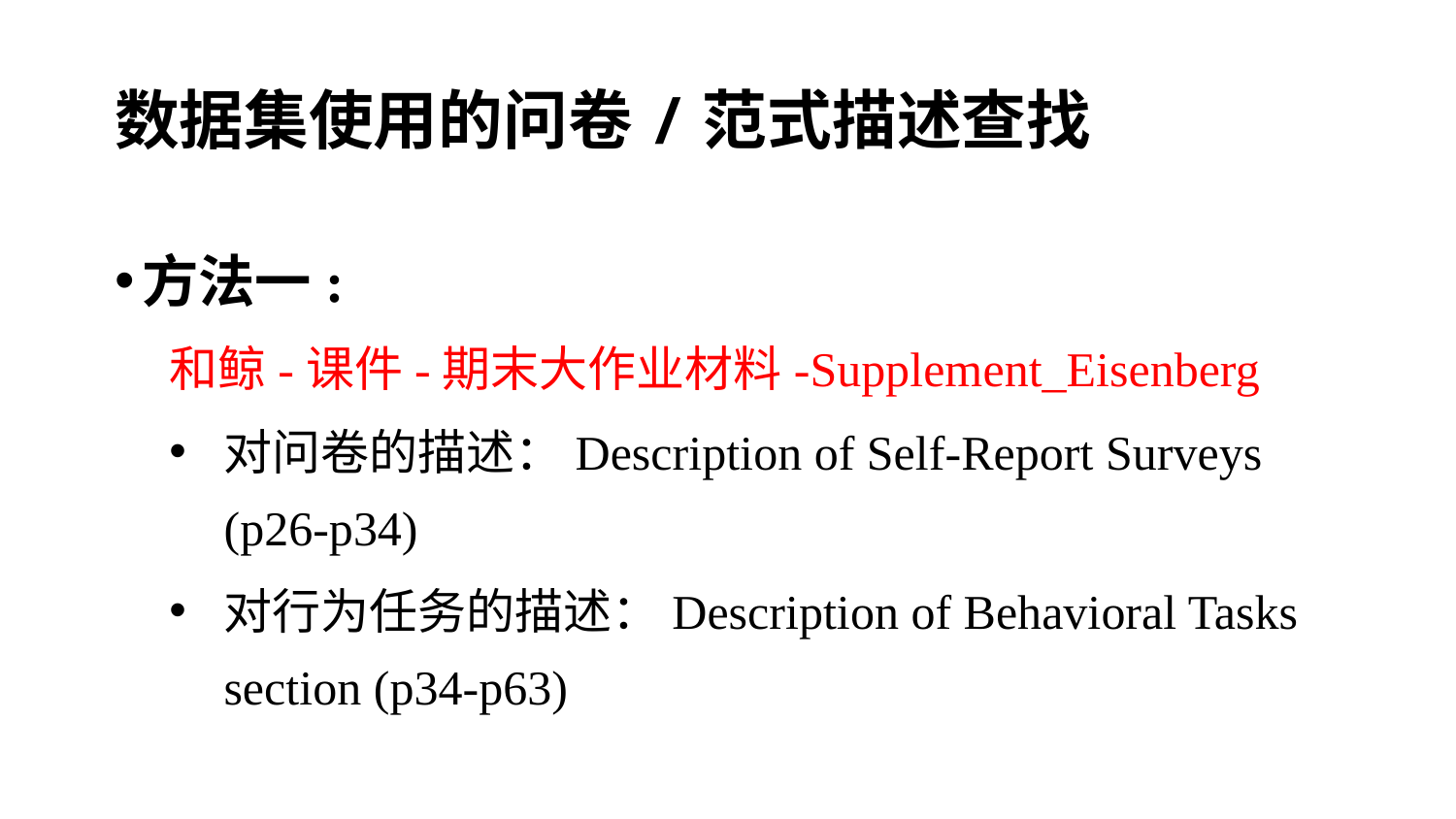

# 数据集使用的问卷/范式描述查找
方法一:
和鲸-课件-期末大作业材料-Supplement_Eisenberg
对问卷的描述：Description of Self-Report Surveys (p26-p34)
对行为任务的描述：Description of Behavioral Tasks section (p34-p63)